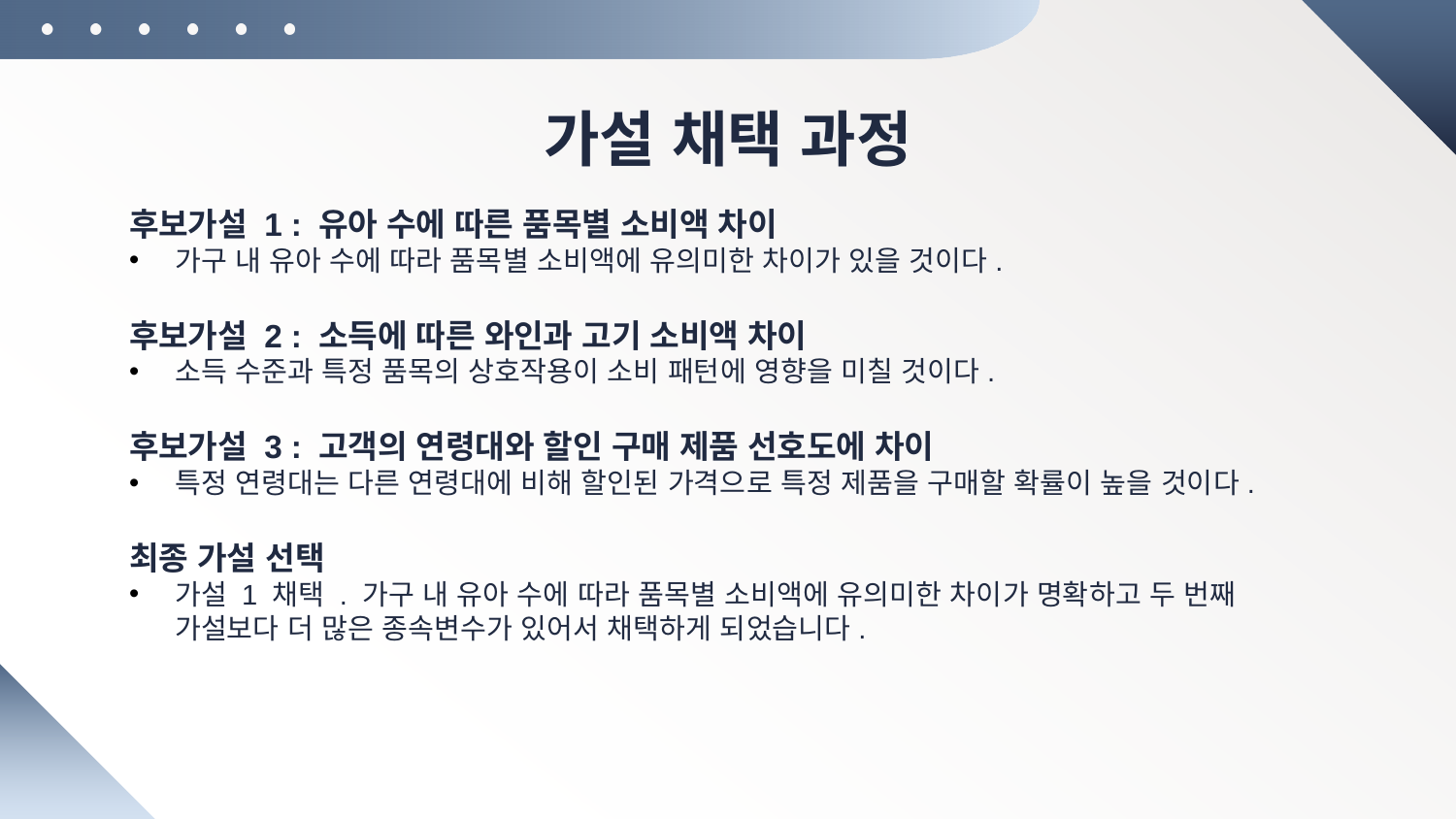

# 가설 채택 과정
후보가설 1 : 유아 수에 따른 품목별 소비액 차이
가구 내 유아 수에 따라 품목별 소비액에 유의미한 차이가 있을 것이다.

후보가설 2 : 소득에 따른 와인과 고기 소비액 차이
소득 수준과 특정 품목의 상호작용이 소비 패턴에 영향을 미칠 것이다.

후보가설 3 : 고객의 연령대와 할인 구매 제품 선호도에 차이
특정 연령대는 다른 연령대에 비해 할인된 가격으로 특정 제품을 구매할 확률이 높을 것이다.

최종 가설 선택
가설 1 채택 . 가구 내 유아 수에 따라 품목별 소비액에 유의미한 차이가 명확하고 두 번째 가설보다 더 많은 종속변수가 있어서 채택하게 되었습니다.